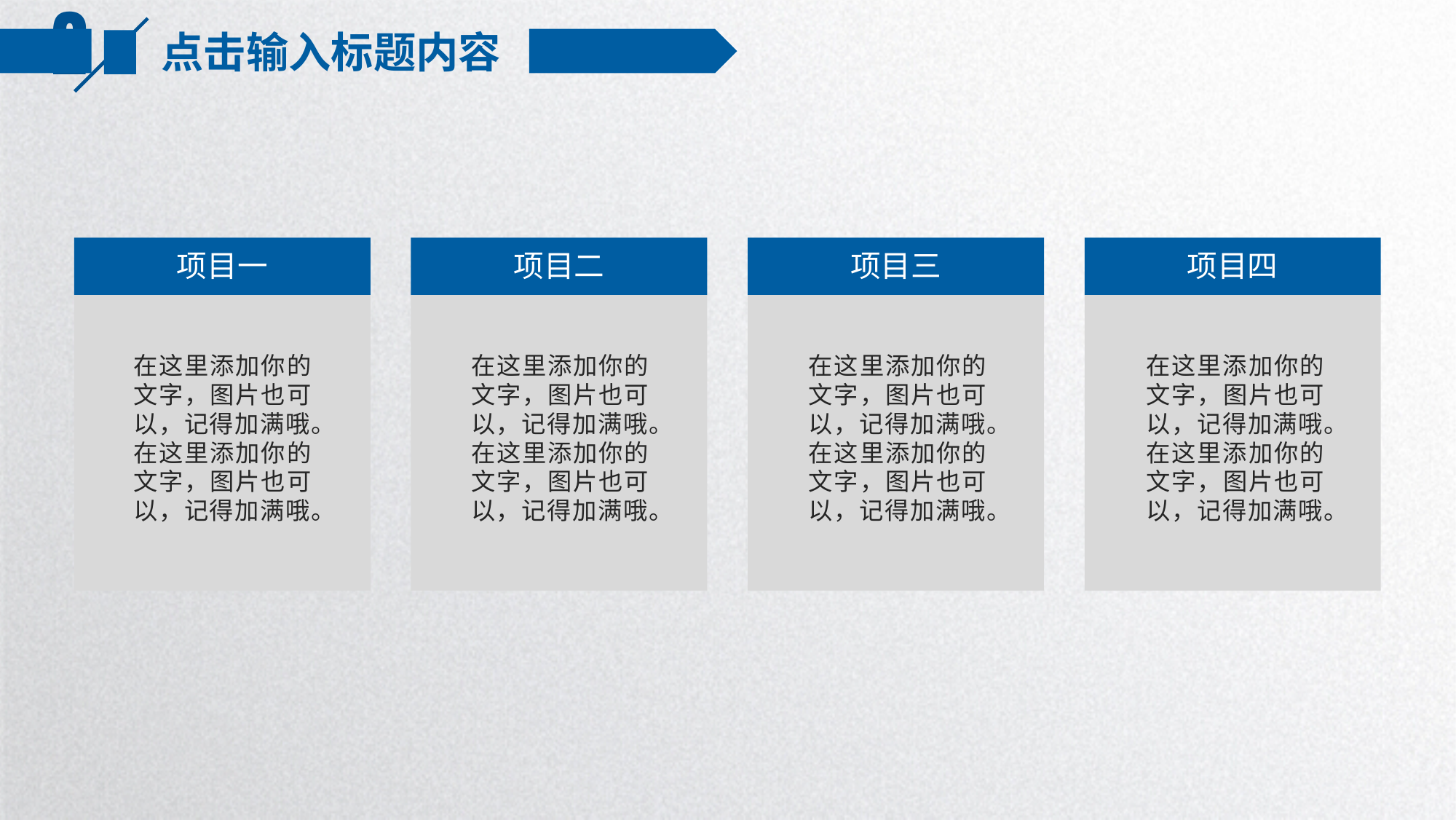

点击输入标题内容

项目一
项目二
项目三
项目四
在这里添加你的文字，图片也可以，记得加满哦。在这里添加你的文字，图片也可以，记得加满哦。
在这里添加你的文字，图片也可以，记得加满哦。在这里添加你的文字，图片也可以，记得加满哦。
在这里添加你的文字，图片也可以，记得加满哦。在这里添加你的文字，图片也可以，记得加满哦。
在这里添加你的文字，图片也可以，记得加满哦。在这里添加你的文字，图片也可以，记得加满哦。